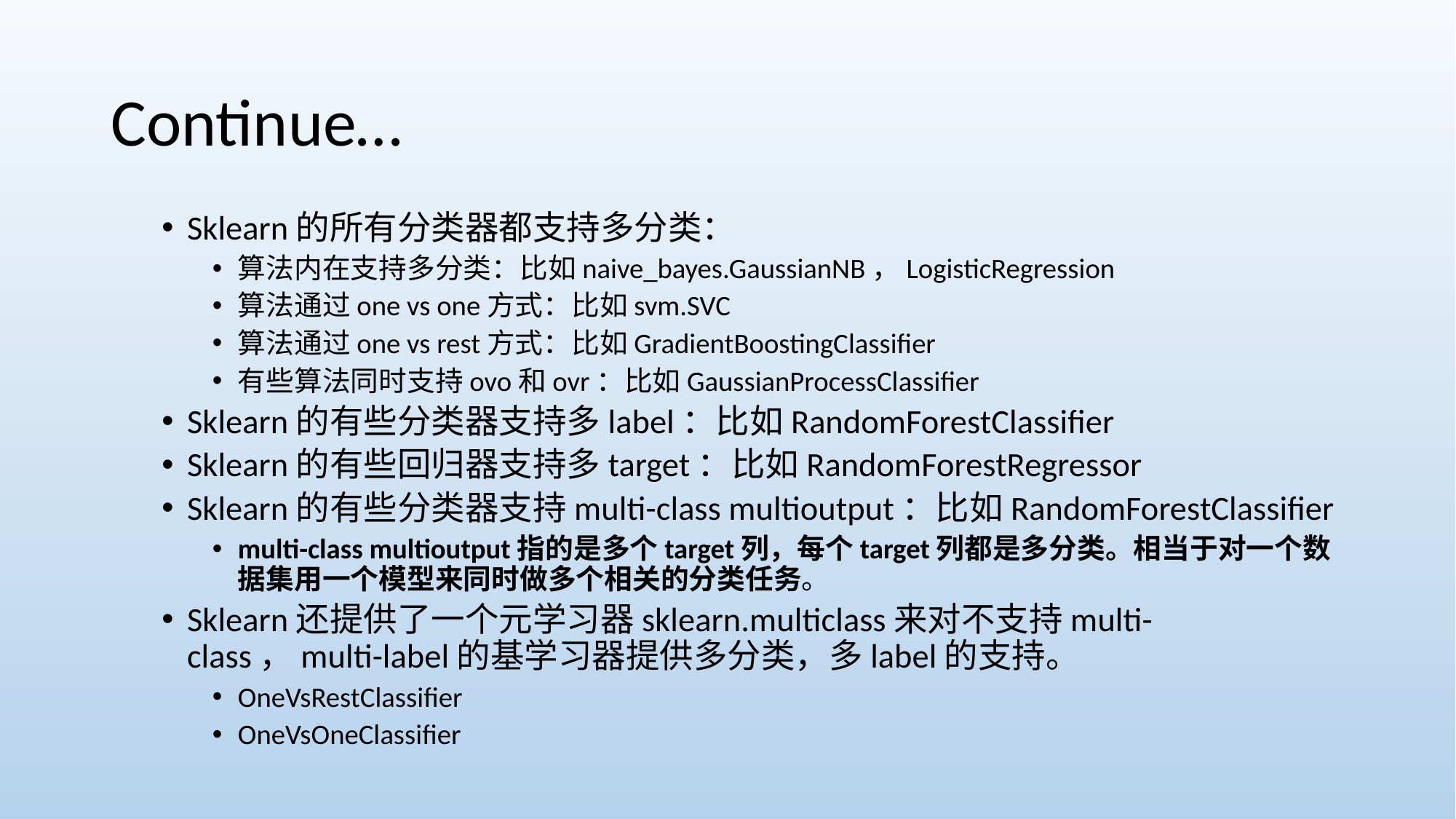

# Continue…
Sklearn的所有分类器都支持多分类：
算法内在支持多分类：比如naive_bayes.GaussianNB，LogisticRegression
算法通过one vs one方式：比如svm.SVC
算法通过one vs rest方式：比如GradientBoostingClassifier
有些算法同时支持ovo和ovr：比如GaussianProcessClassifier
Sklearn的有些分类器支持多label：比如RandomForestClassifier
Sklearn的有些回归器支持多target：比如RandomForestRegressor
Sklearn的有些分类器支持multi-class multioutput：比如RandomForestClassifier
multi-class multioutput指的是多个target列，每个target列都是多分类。相当于对一个数据集用一个模型来同时做多个相关的分类任务。
Sklearn还提供了一个元学习器sklearn.multiclass来对不支持multi-class，multi-label的基学习器提供多分类，多label的支持。
OneVsRestClassifier
OneVsOneClassifier